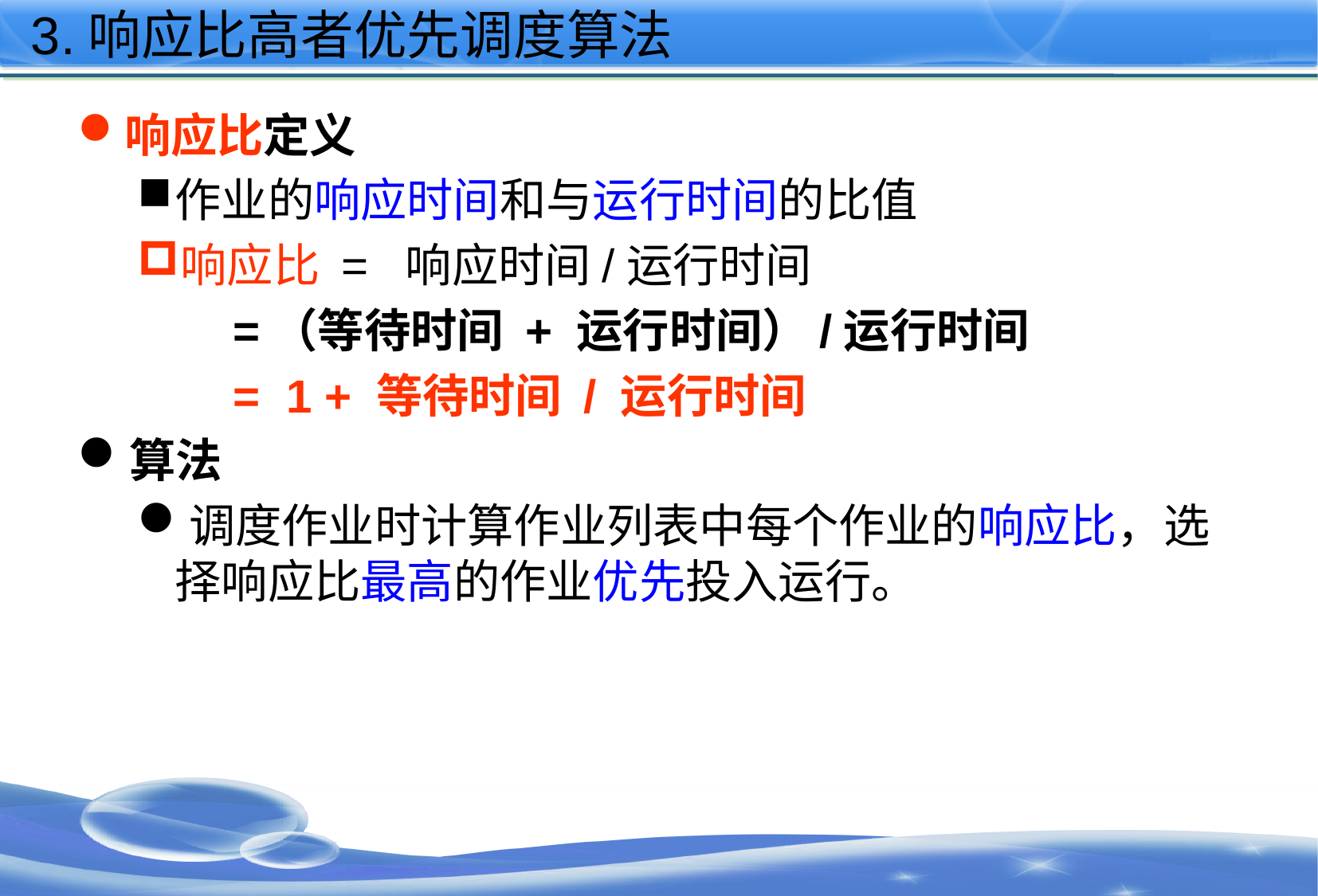

# 3.响应比高者优先调度算法
响应比定义
作业的响应时间和与运行时间的比值
响应比 =  响应时间/运行时间
            =（等待时间 + 运行时间）/运行时间
            =  1 + 等待时间 / 运行时间
算法
调度作业时计算作业列表中每个作业的响应比，选择响应比最高的作业优先投入运行。